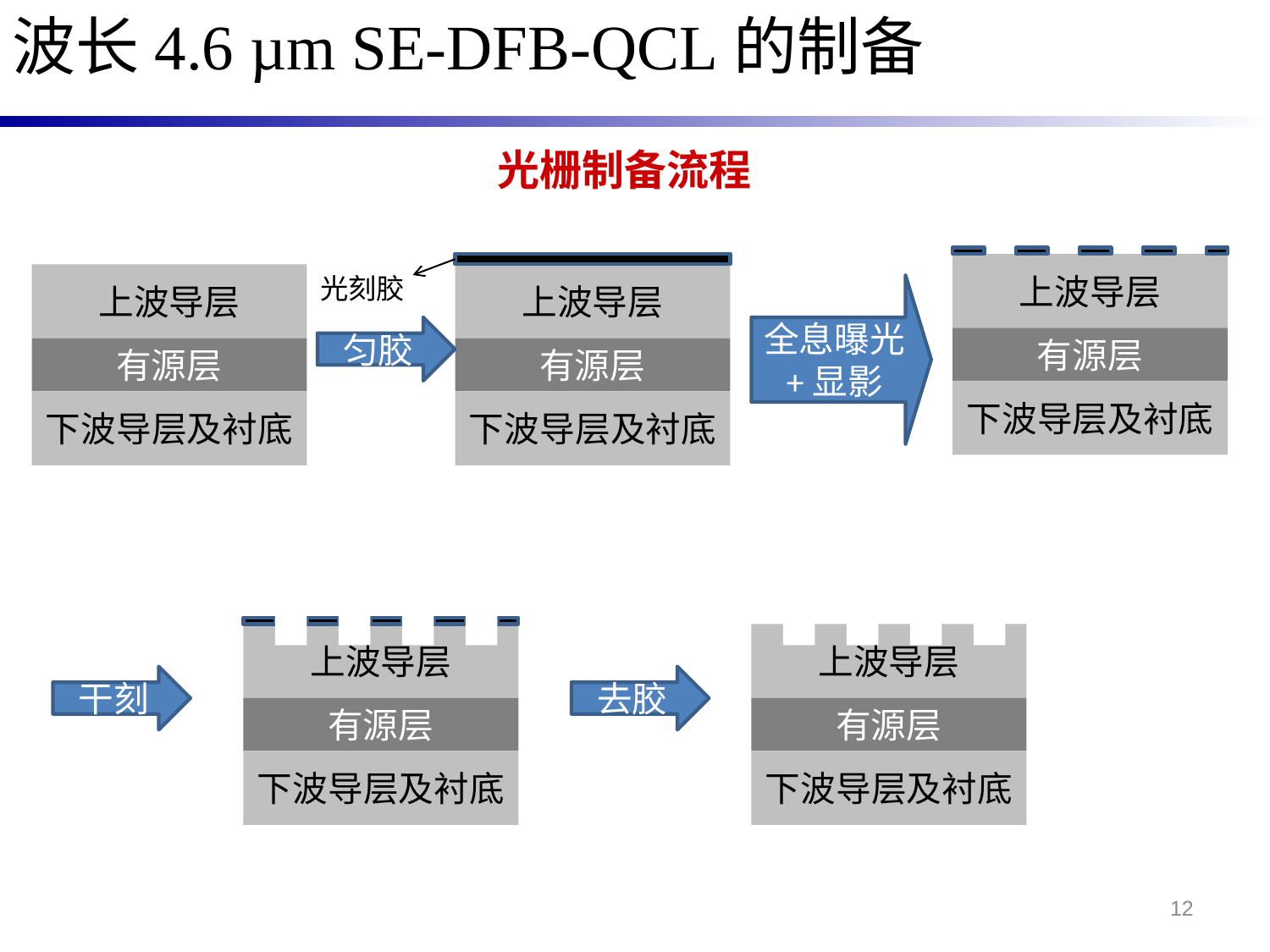

波长4.6 µm SE-DFB-QCL的制备

上波导层
有源层
下波导层及衬底

光栅制备流程

上波导层
有源层
下波导层及衬底
光刻胶
上波导层
有源层
下波导层及衬底
全息曝光+显影
匀胶

上波导层
上波导层
有源层
下波导层及衬底
干刻
去胶
有源层
下波导层及衬底
12